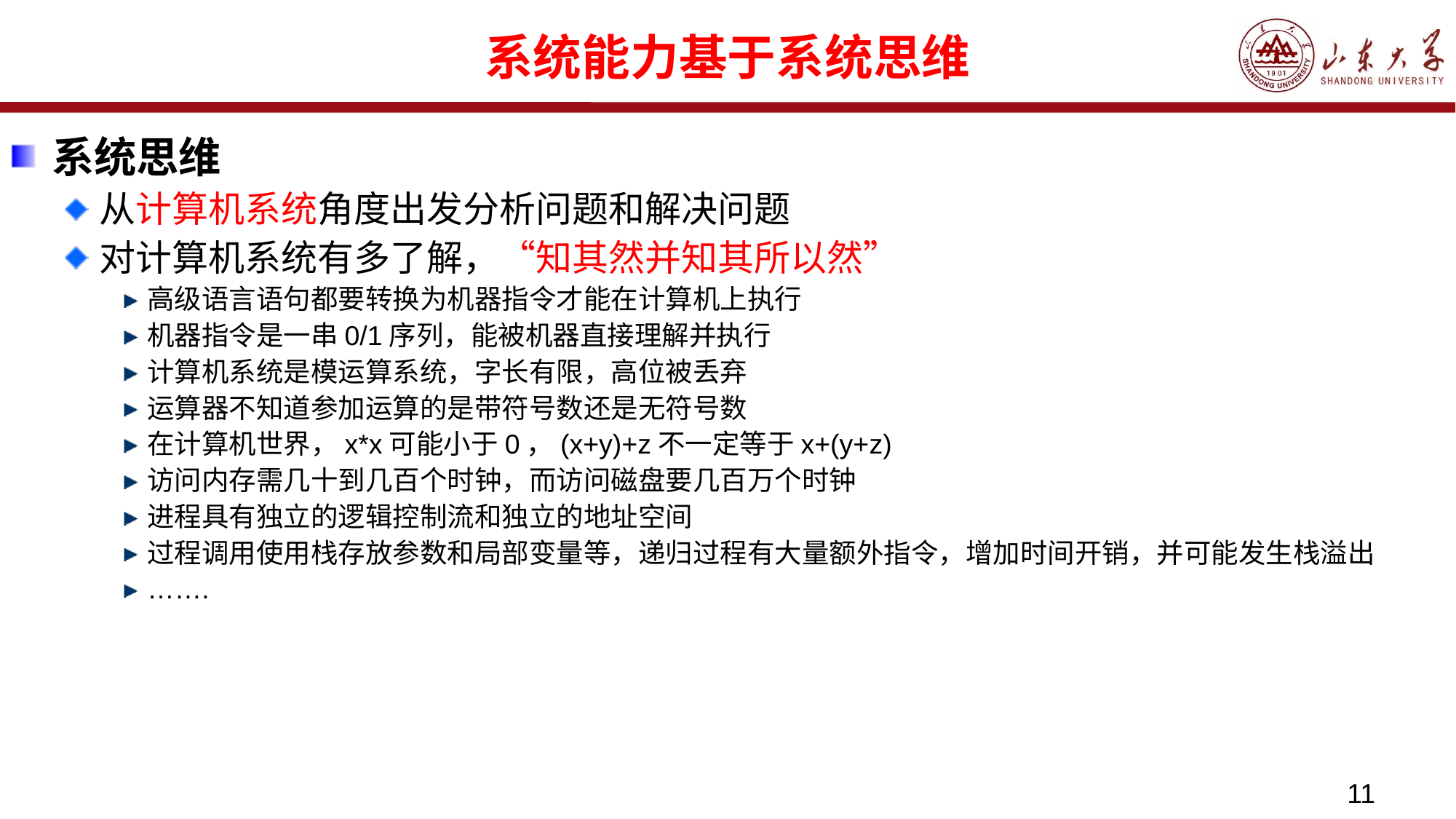

# 系统能力基于系统思维
系统思维
从计算机系统角度出发分析问题和解决问题
对计算机系统有多了解，“知其然并知其所以然”
高级语言语句都要转换为机器指令才能在计算机上执行
机器指令是一串0/1序列，能被机器直接理解并执行
计算机系统是模运算系统，字长有限，高位被丢弃
运算器不知道参加运算的是带符号数还是无符号数
在计算机世界，x*x可能小于0，(x+y)+z不一定等于x+(y+z)
访问内存需几十到几百个时钟，而访问磁盘要几百万个时钟
进程具有独立的逻辑控制流和独立的地址空间
过程调用使用栈存放参数和局部变量等，递归过程有大量额外指令，增加时间开销，并可能发生栈溢出
…….
11